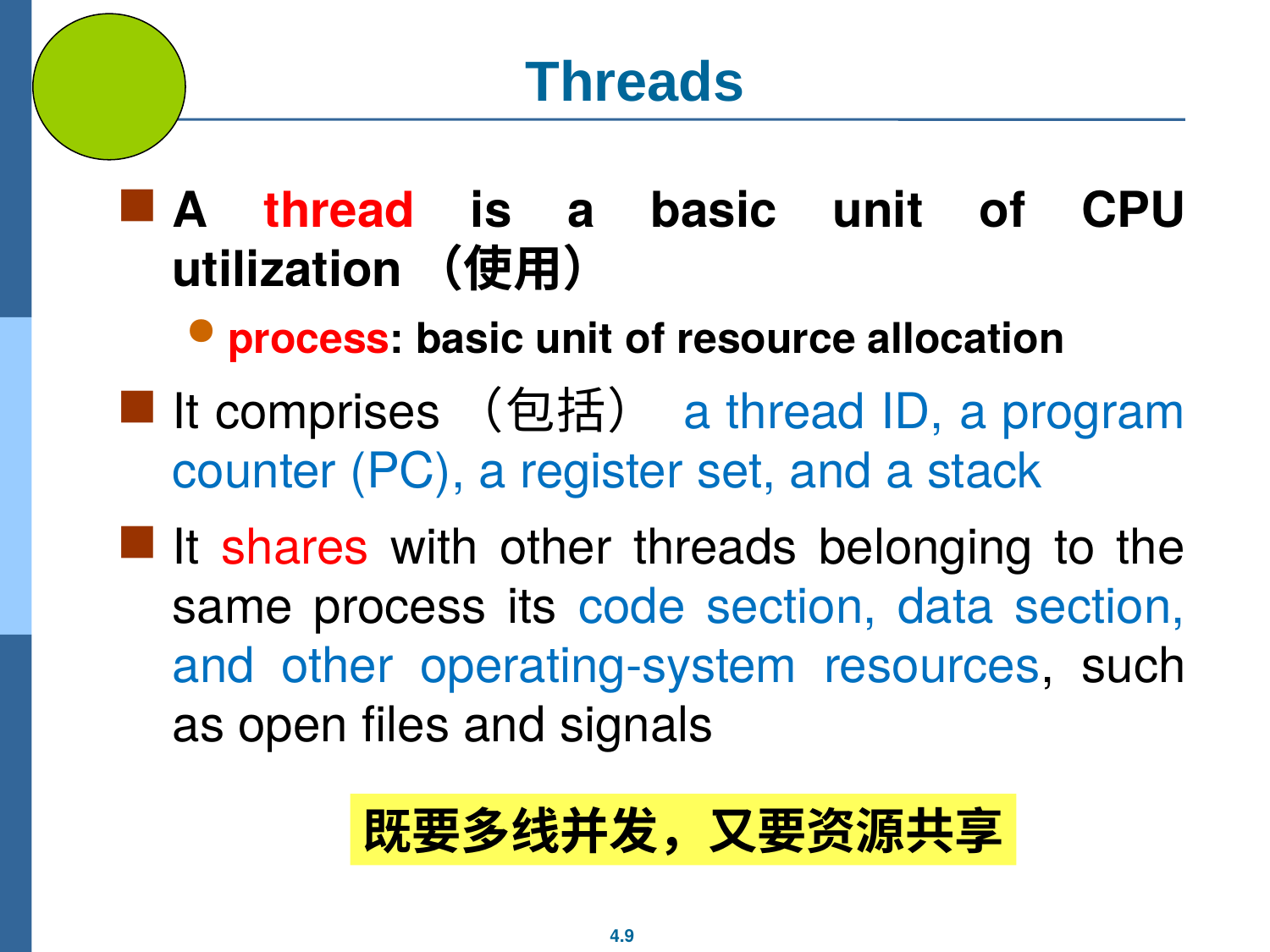

# Threads
A thread is a basic unit of CPU utilization（使用）
process: basic unit of resource allocation
It comprises（包括） a thread ID, a program counter (PC), a register set, and a stack
It shares with other threads belonging to the same process its code section, data section, and other operating-system resources, such as open files and signals
既要多线并发，又要资源共享